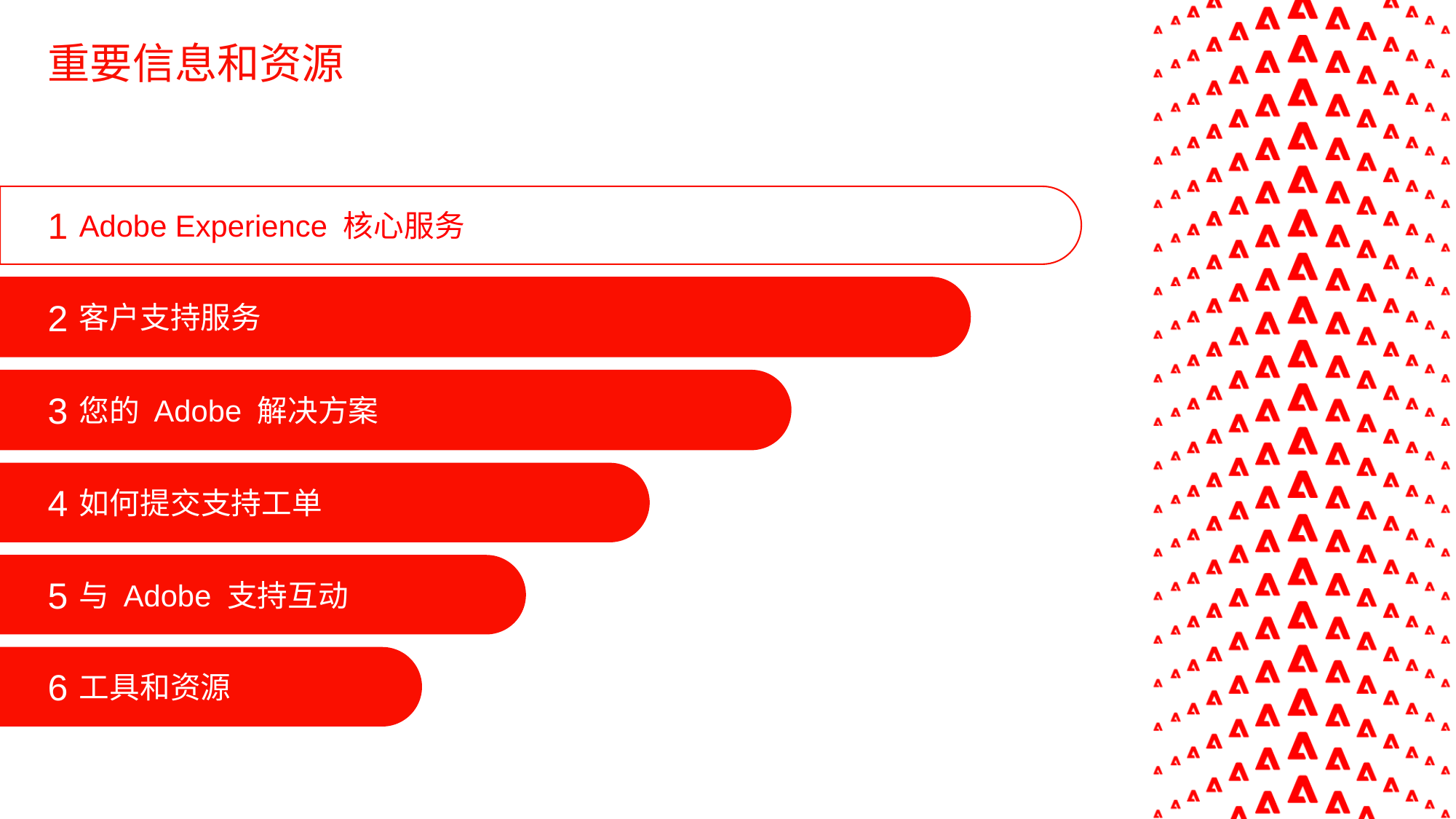

重要信息和资源

1
Adobe Experience 核心服务

2
客户支持服务

3
您的 Adobe 解决方案

4
如何提交支持工单

5
与 Adobe 支持互动

6
工具和资源